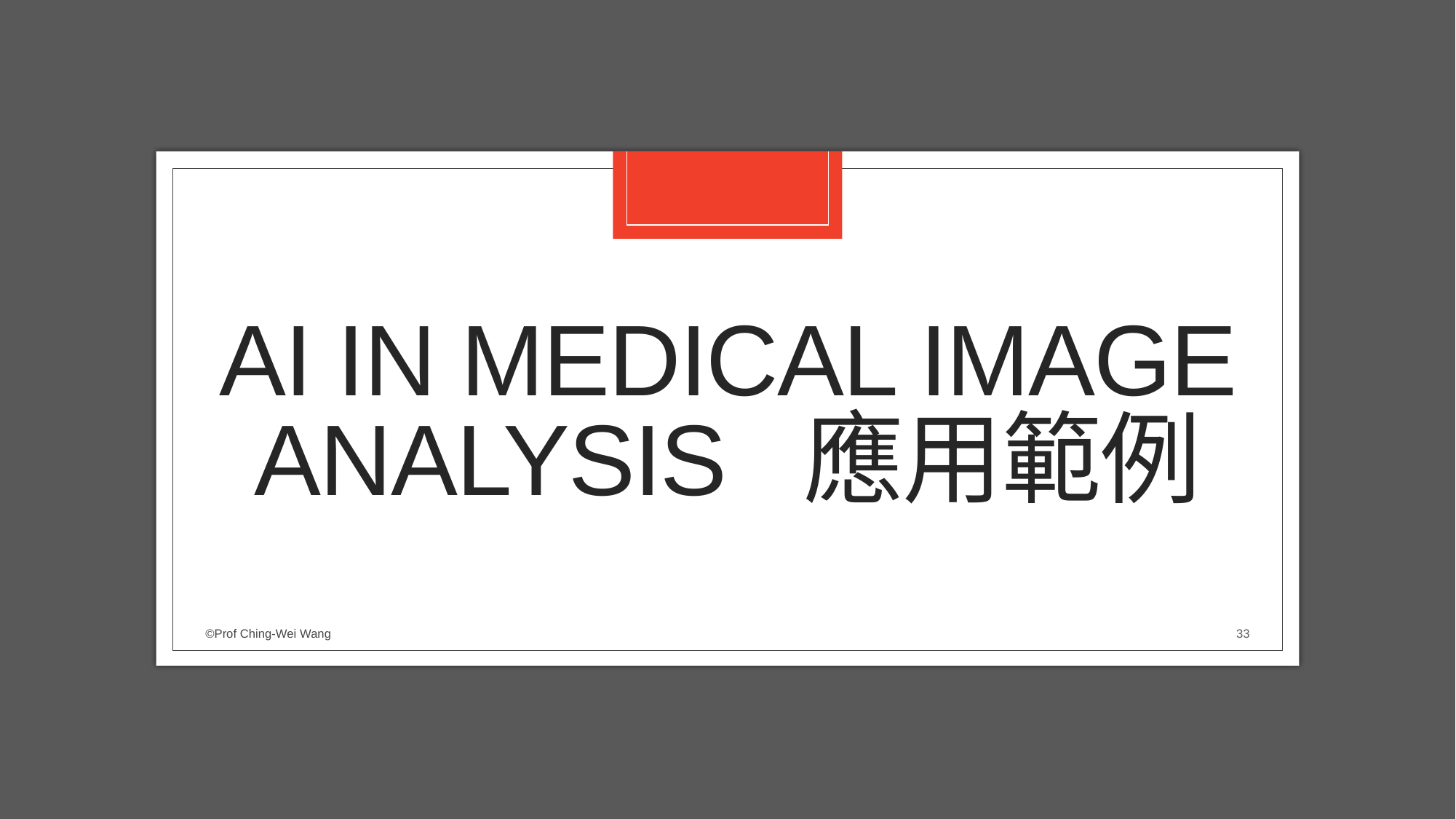

# AI in Medical Image Analysis  應用範例

©Prof Ching-Wei Wang
33